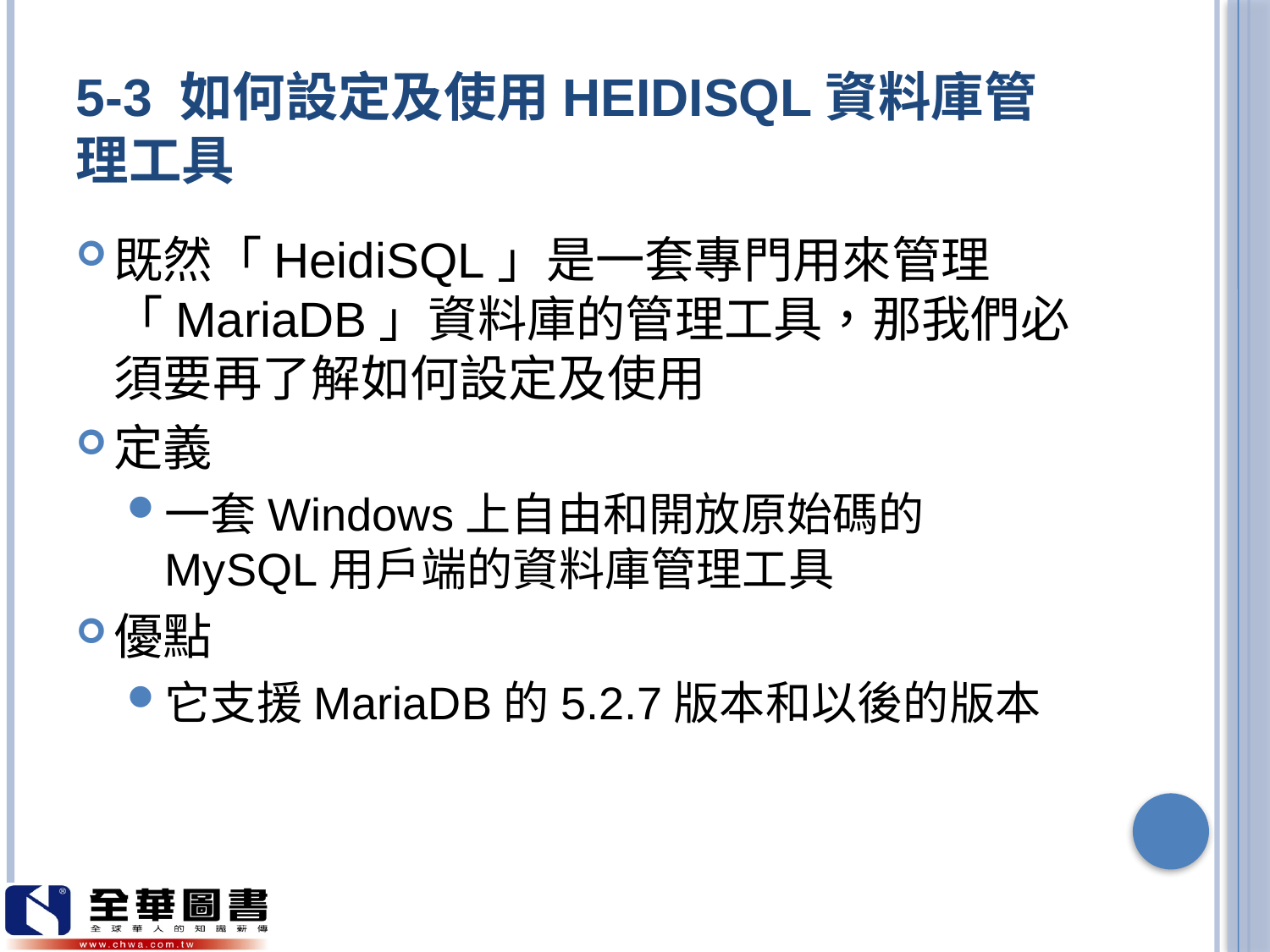

# 5-3 如何設定及使用HeidiSQL資料庫管理工具
既然「HeidiSQL」是一套專門用來管理「MariaDB」資料庫的管理工具，那我們必須要再了解如何設定及使用
定義
一套Windows上自由和開放原始碼的MySQL用戶端的資料庫管理工具
優點
它支援MariaDB的5.2.7版本和以後的版本